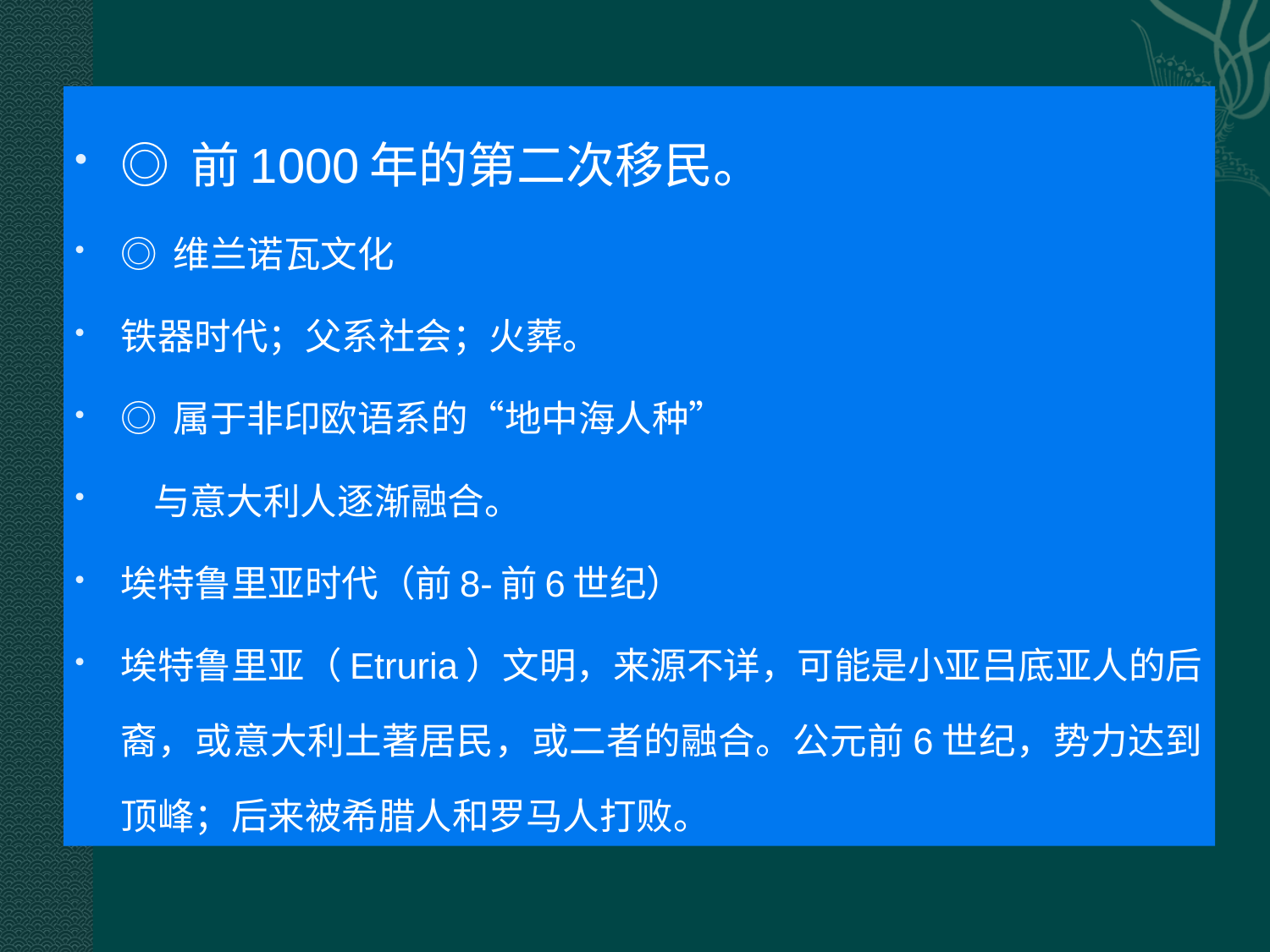

◎ 前1000年的第二次移民。
◎ 维兰诺瓦文化
铁器时代；父系社会；火葬。
◎ 属于非印欧语系的“地中海人种”
   与意大利人逐渐融合。
埃特鲁里亚时代（前8-前6世纪）
埃特鲁里亚（Etruria）文明，来源不详，可能是小亚吕底亚人的后裔，或意大利土著居民，或二者的融合。公元前6世纪，势力达到顶峰；后来被希腊人和罗马人打败。